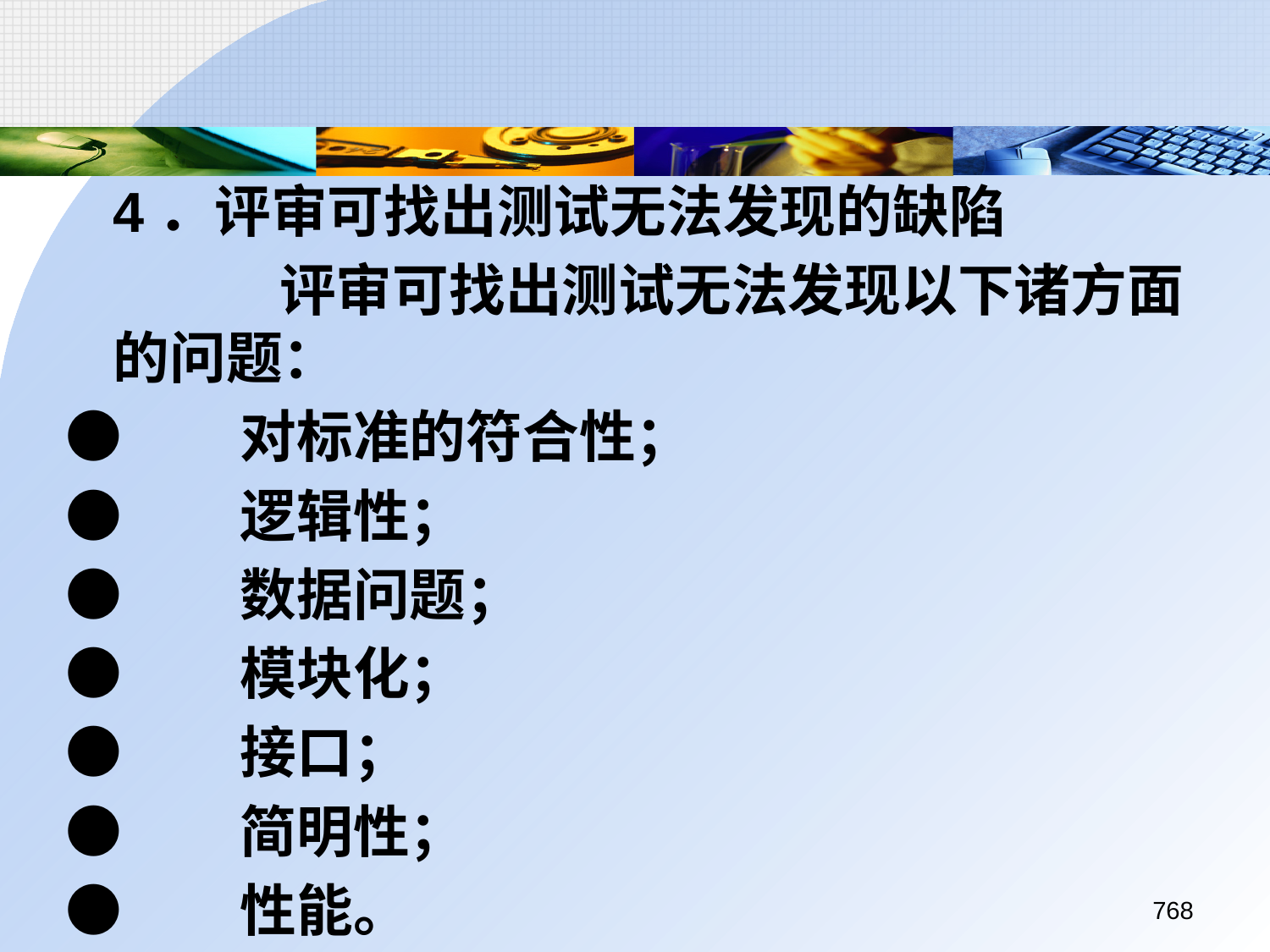

4．评审可找出测试无法发现的缺陷
		  评审可找出测试无法发现以下诸方面的问题：
●	对标准的符合性；
●	逻辑性；
●	数据问题；
●	模块化；
●	接口；
●	简明性；
●	性能。

768